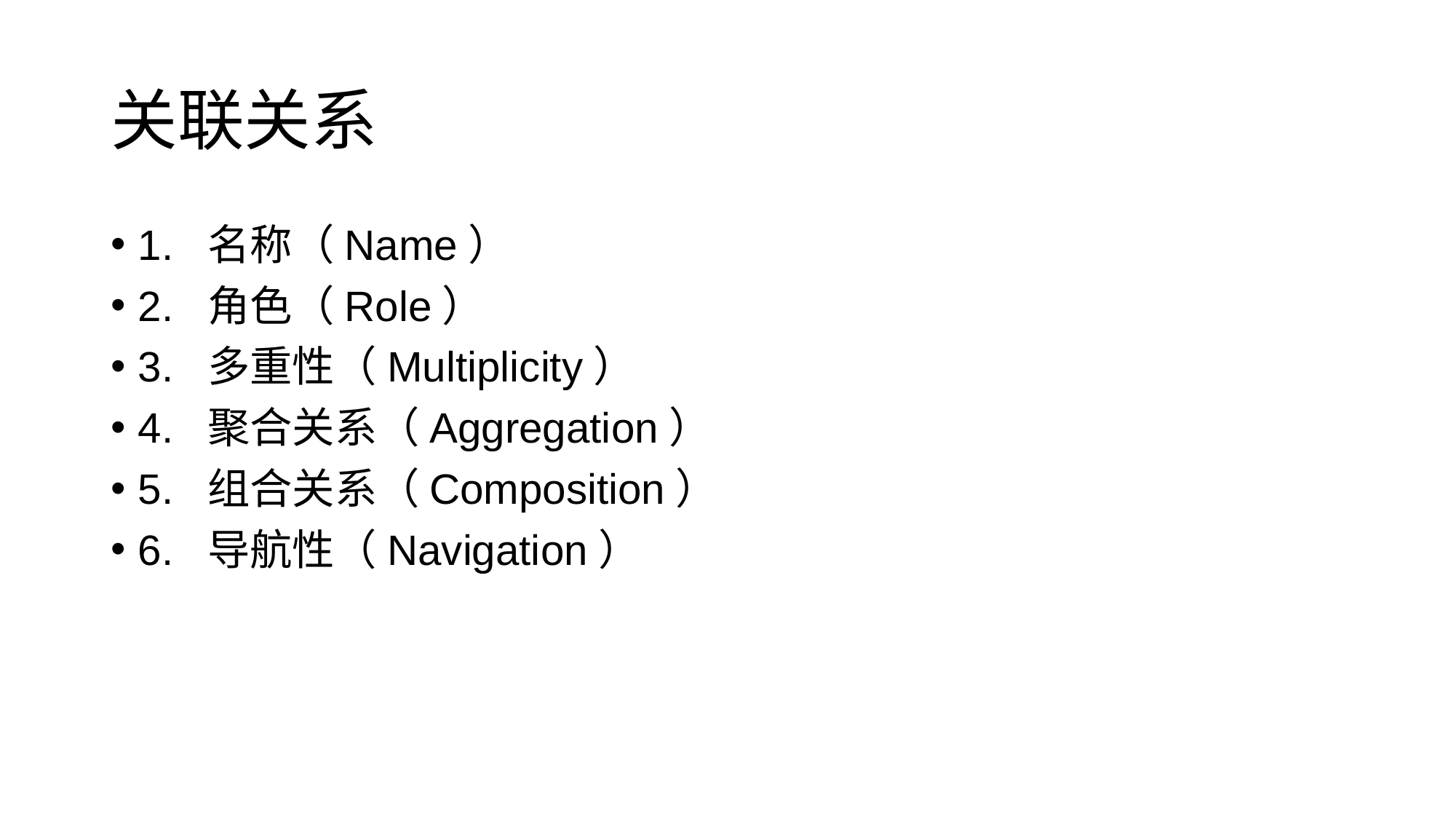

# 关联关系
1.  名称（Name）
2.  角色（Role）
3.  多重性（Multiplicity）
4.  聚合关系（Aggregation）
5.  组合关系（Composition）
6.  导航性（Navigation）